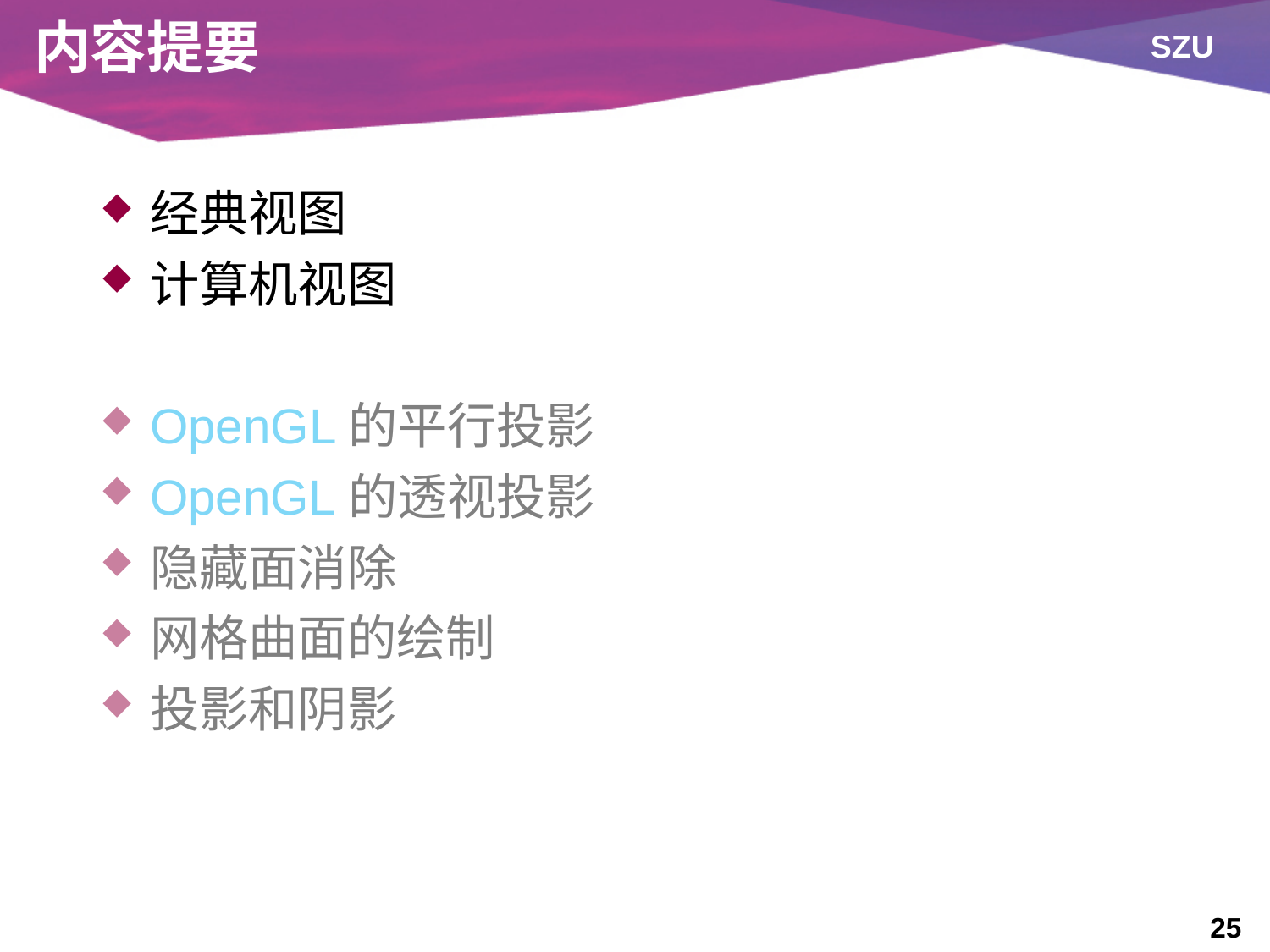

# 内容提要
经典视图
计算机视图

OpenGL的平行投影
OpenGL的透视投影
隐藏面消除
网格曲面的绘制
投影和阴影

25